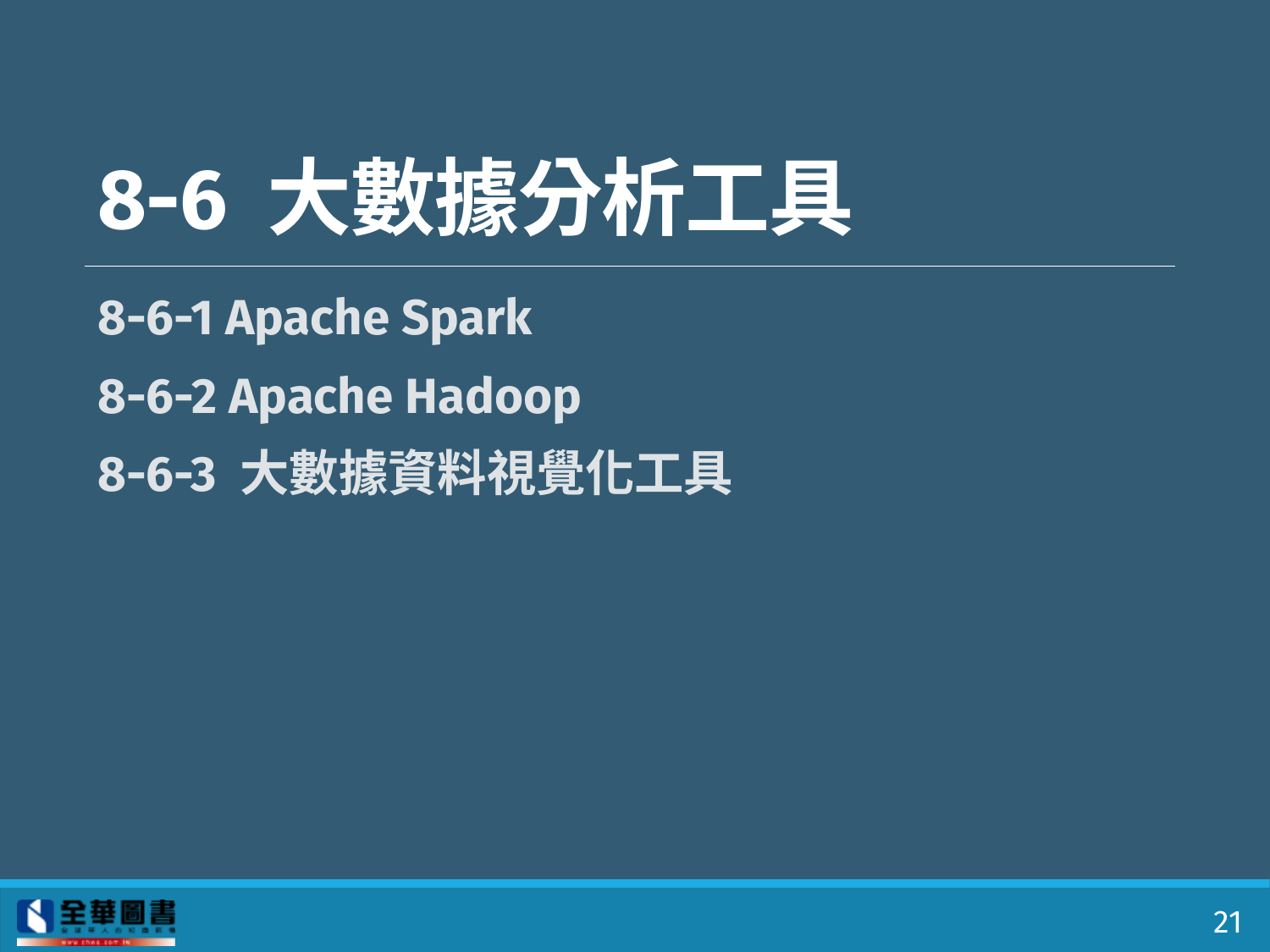

# 8-6 大數據分析工具
8-6-1 Apache Spark
8-6-2 Apache Hadoop
8-6-3 大數據資料視覺化工具
21